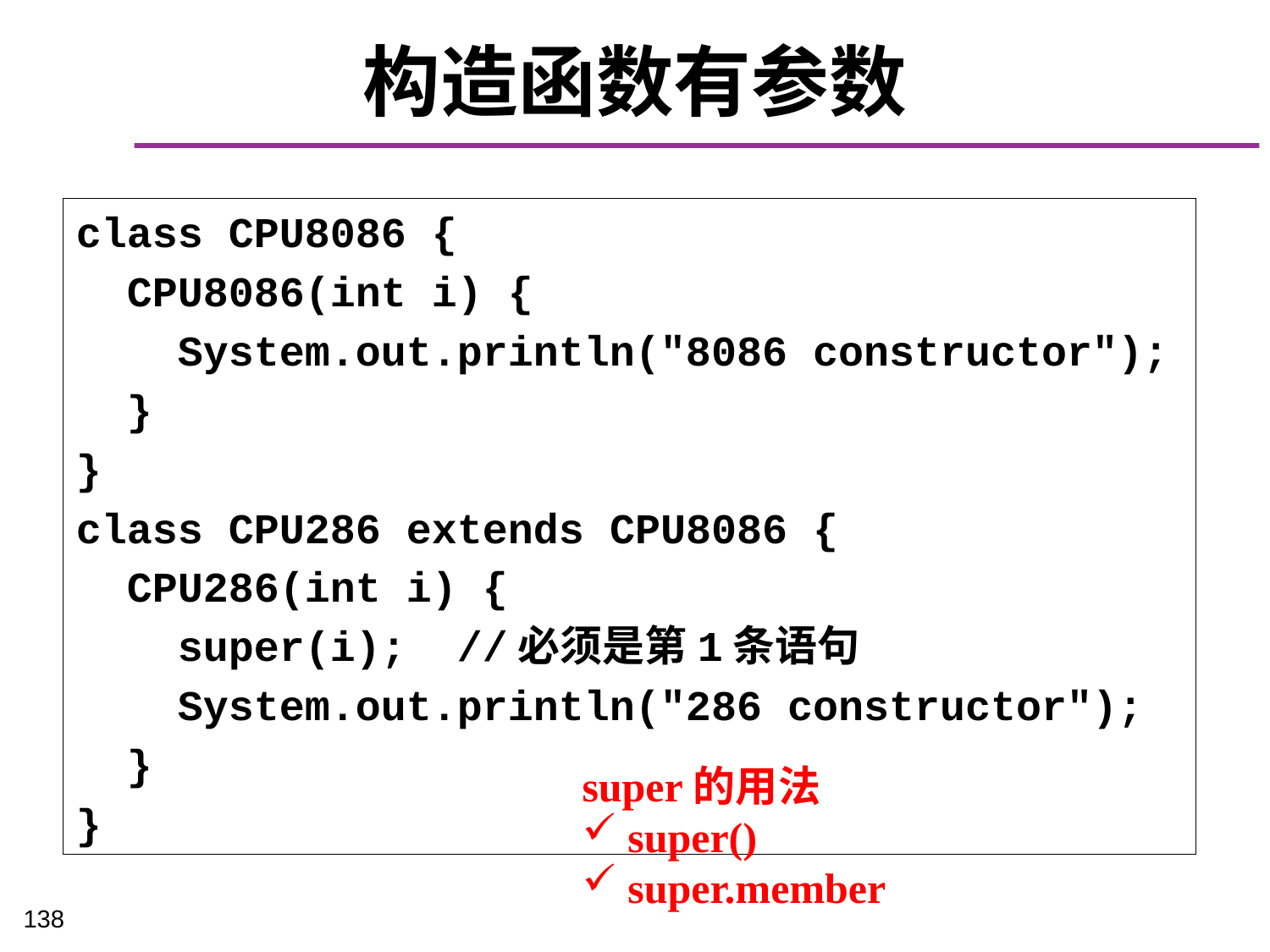

# 构造函数有参数
class CPU8086 {
  CPU8086(int i) {
    System.out.println("8086 constructor");
  }
}
class CPU286 extends CPU8086 {
  CPU286(int i) {
    super(i);  //必须是第1条语句
    System.out.println("286 constructor");
  }
}
super的用法
 super()
 super.member
138